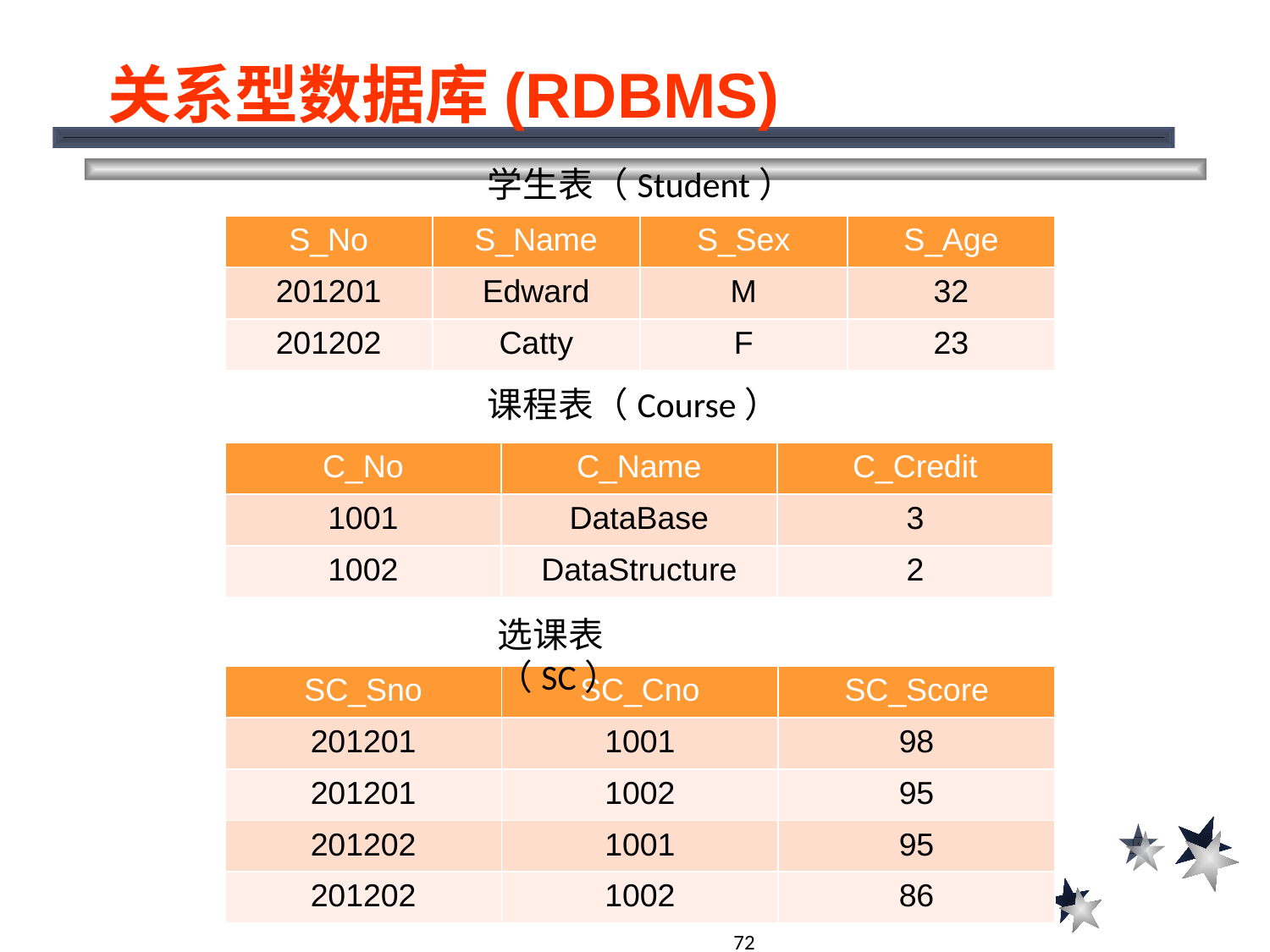

# 关系型数据库(RDBMS)

学生表（Student）
| S\_No | S\_Name | S\_Sex | S\_Age |
| --- | --- | --- | --- |
| 201201 | Edward | M | 32 |
| 201202 | Catty | F | 23 |
课程表（Course）
| C\_No | C\_Name | C\_Credit |
| --- | --- | --- |
| 1001 | DataBase | 3 |
| 1002 | DataStructure | 2 |
选课表（SC）
| SC\_Sno | SC\_Cno | SC\_Score |
| --- | --- | --- |
| 201201 | 1001 | 98 |
| 201201 | 1002 | 95 |
| 201202 | 1001 | 95 |
| 201202 | 1002 | 86 |
72